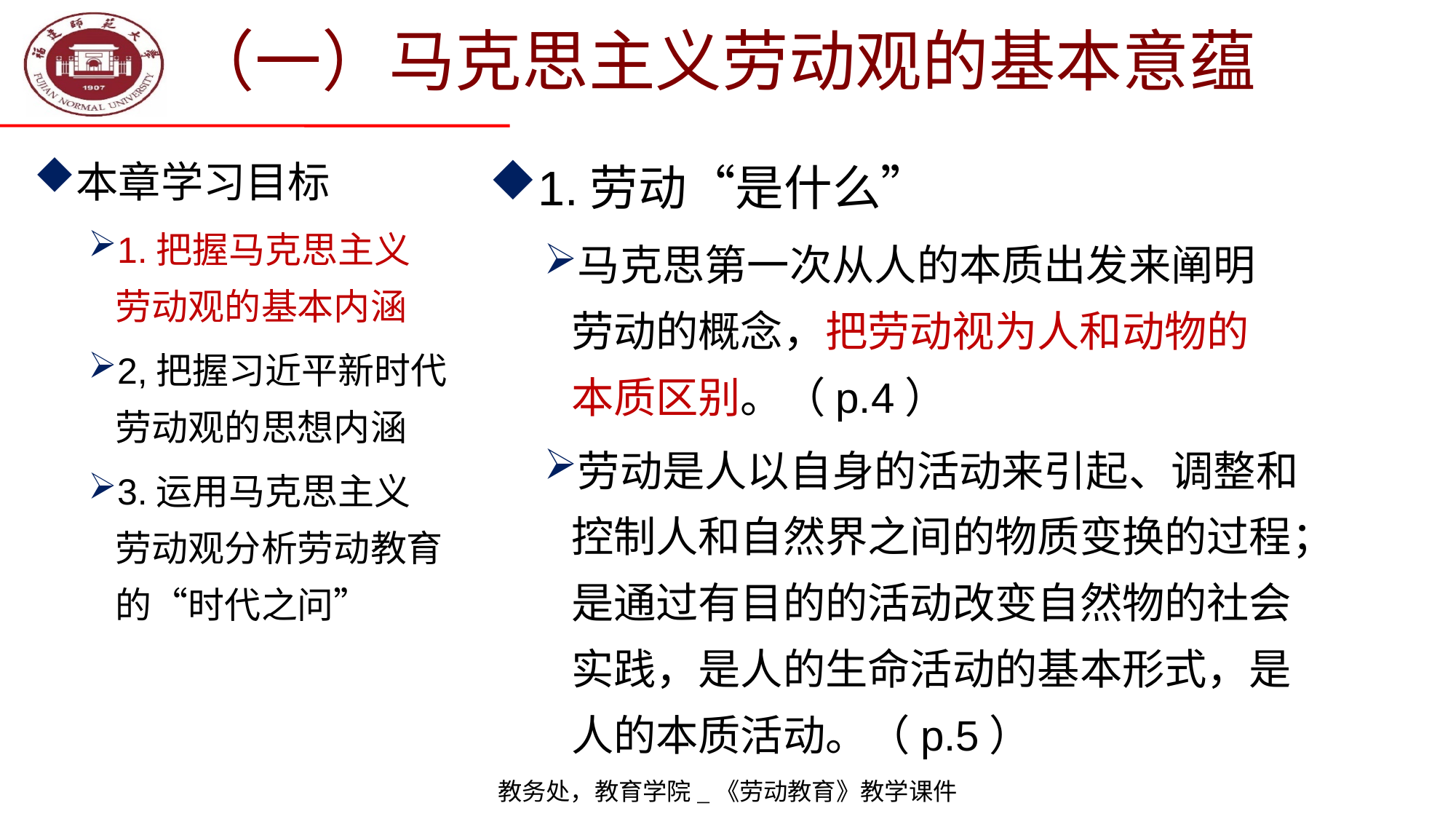

# （一）马克思主义劳动观的基本意蕴
本章学习目标
1.把握马克思主义
劳动观的基本内涵
2,把握习近平新时代劳动观的思想内涵
3.运用马克思主义
劳动观分析劳动教育的“时代之问”
1.劳动“是什么”
马克思第一次从人的本质出发来阐明
劳动的概念，把劳动视为人和动物的
本质区别。（p.4）
劳动是人以自身的活动来引起、调整和
控制人和自然界之间的物质变换的过程；
是通过有目的的活动改变自然物的社会
实践，是人的生命活动的基本形式，是
人的本质活动。（p.5）